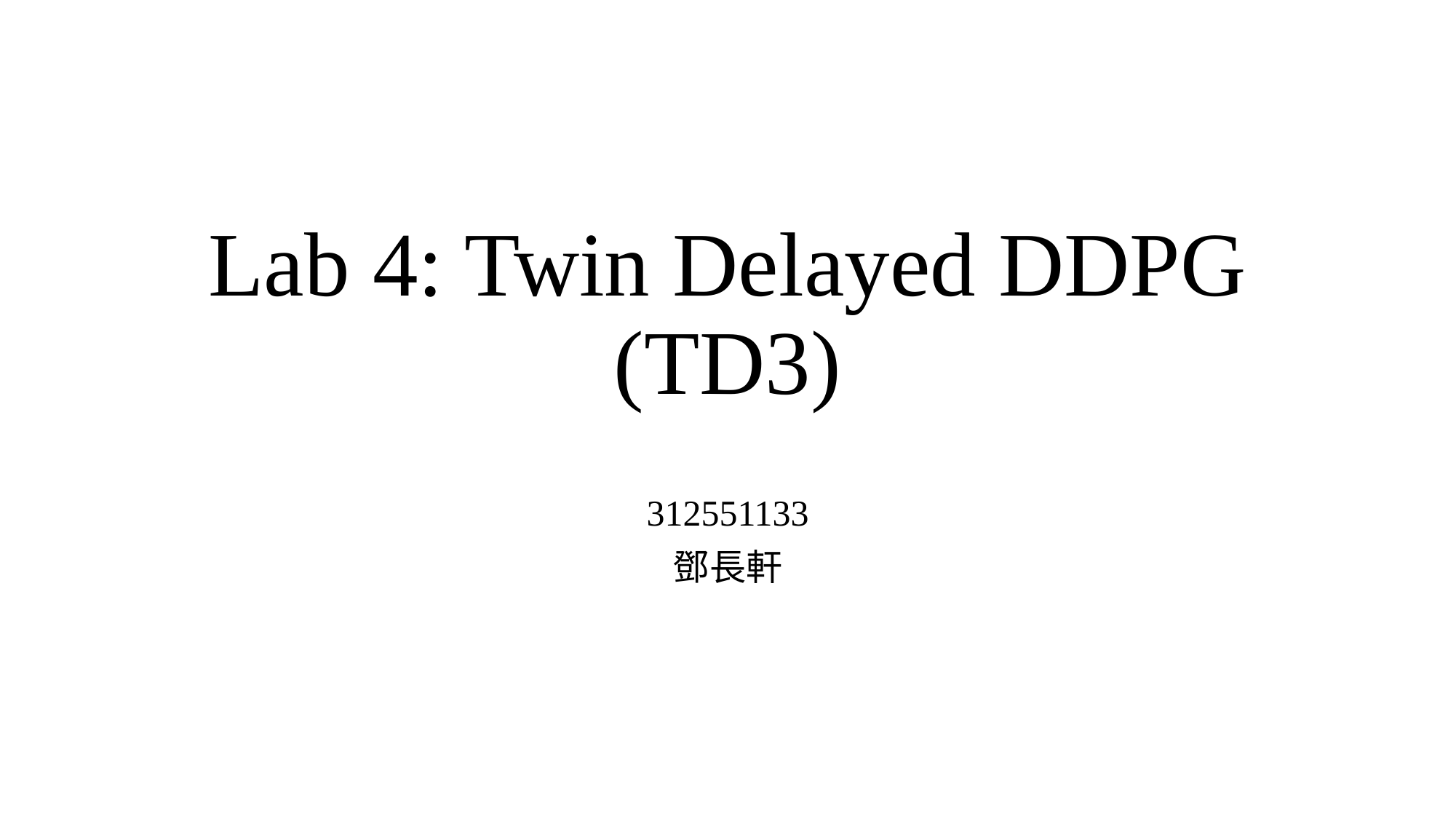

# Lab 4: Twin Delayed DDPG (TD3)

312551133
鄧長軒